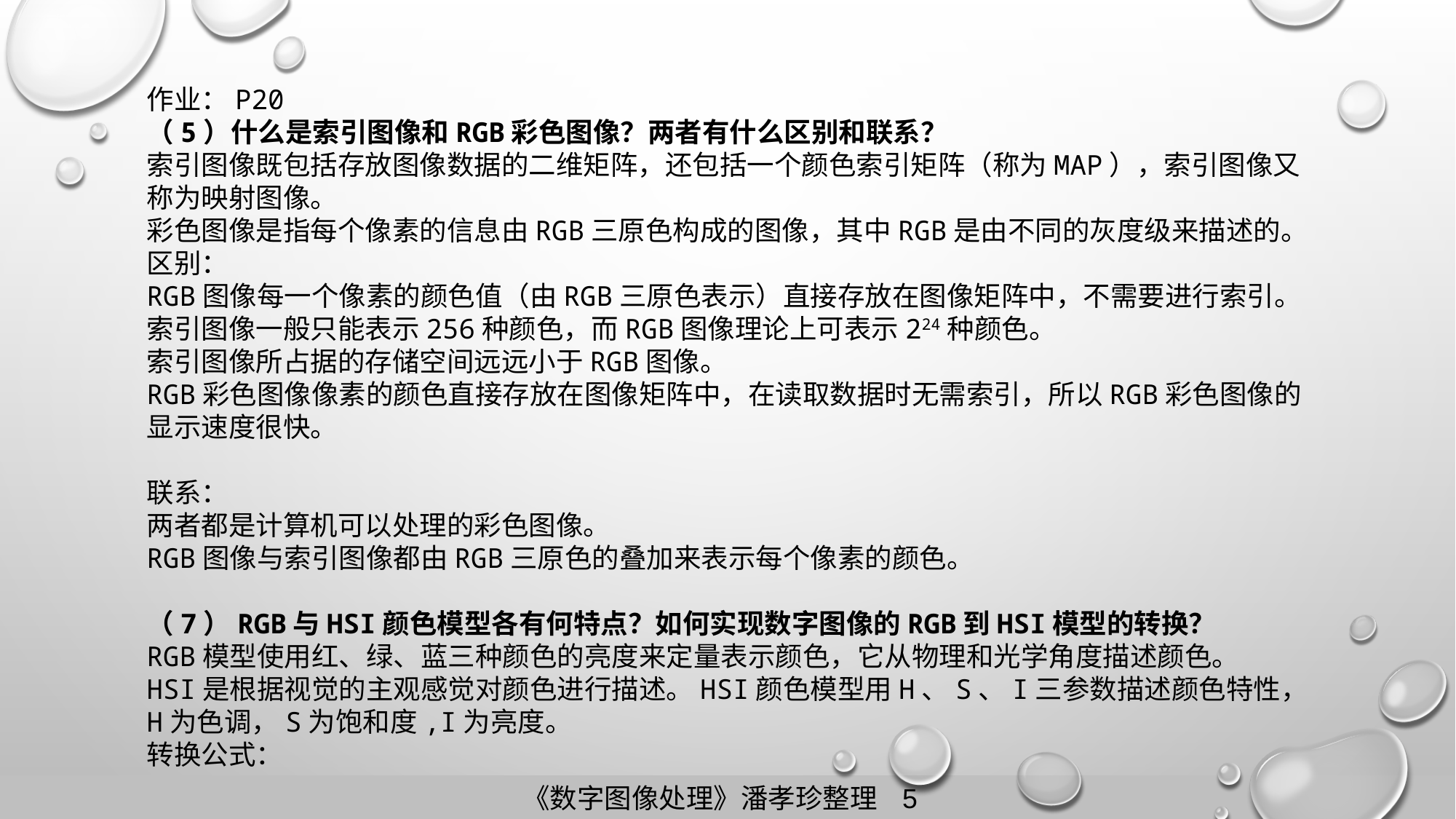

作业：P20
（5）什么是索引图像和RGB彩色图像？两者有什么区别和联系？
索引图像既包括存放图像数据的二维矩阵，还包括一个颜色索引矩阵（称为MAP），索引图像又称为映射图像。
彩色图像是指每个像素的信息由RGB三原色构成的图像，其中RGB是由不同的灰度级来描述的。
区别：
RGB图像每一个像素的颜色值（由RGB三原色表示）直接存放在图像矩阵中，不需要进行索引。
索引图像一般只能表示256种颜色，而RGB图像理论上可表示224种颜色。
索引图像所占据的存储空间远远小于RGB图像。
RGB彩色图像像素的颜色直接存放在图像矩阵中，在读取数据时无需索引，所以RGB彩色图像的显示速度很快。

联系：
两者都是计算机可以处理的彩色图像。
RGB图像与索引图像都由RGB三原色的叠加来表示每个像素的颜色。

（7）RGB与HSI颜色模型各有何特点？如何实现数字图像的RGB到HSI模型的转换？
RGB模型使用红、绿、蓝三种颜色的亮度来定量表示颜色，它从物理和光学角度描述颜色。
HSI是根据视觉的主观感觉对颜色进行描述。HSI颜色模型用H、S、I三参数描述颜色特性，H为色调，S为饱和度,I为亮度。
转换公式：